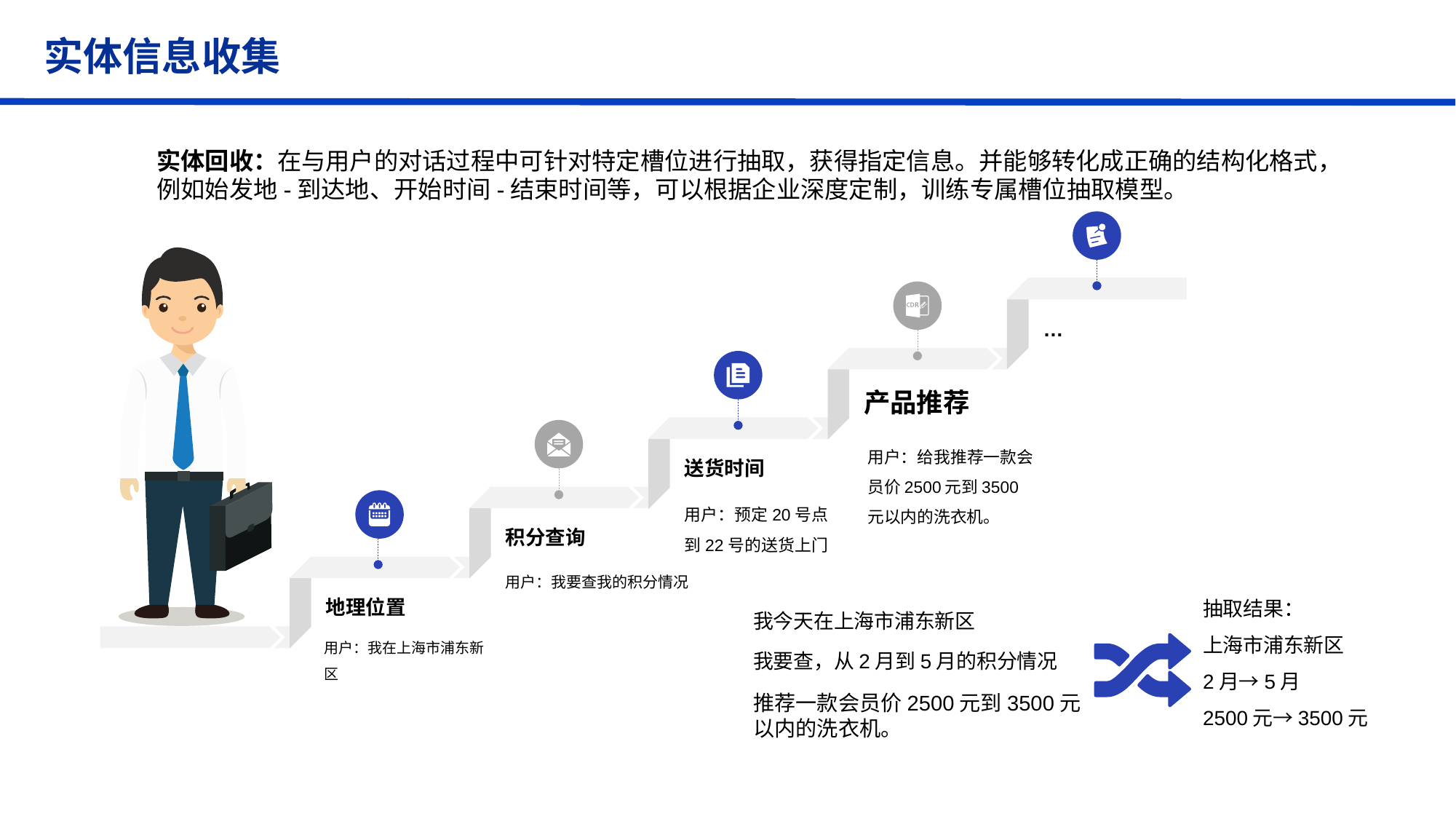

实体信息收集
实体回收：在与用户的对话过程中可针对特定槽位进行抽取，获得指定信息。并能够转化成正确的结构化格式，
例如始发地-到达地、开始时间-结束时间等，可以根据企业深度定制，训练专属槽位抽取模型。

…

产品推荐

用户：给我推荐一款会员价2500元到3500元以内的洗衣机。
送货时间
用户：预定20号点到22号的送货上门

积分查询
用户：我要查我的积分情况

抽取结果：
上海市浦东新区
2月→5月
2500元→3500元
我今天在上海市浦东新区

我要查，从2月到5月的积分情况
推荐一款会员价2500元到3500元以内的洗衣机。

地理位置
用户：我在上海市浦东新区